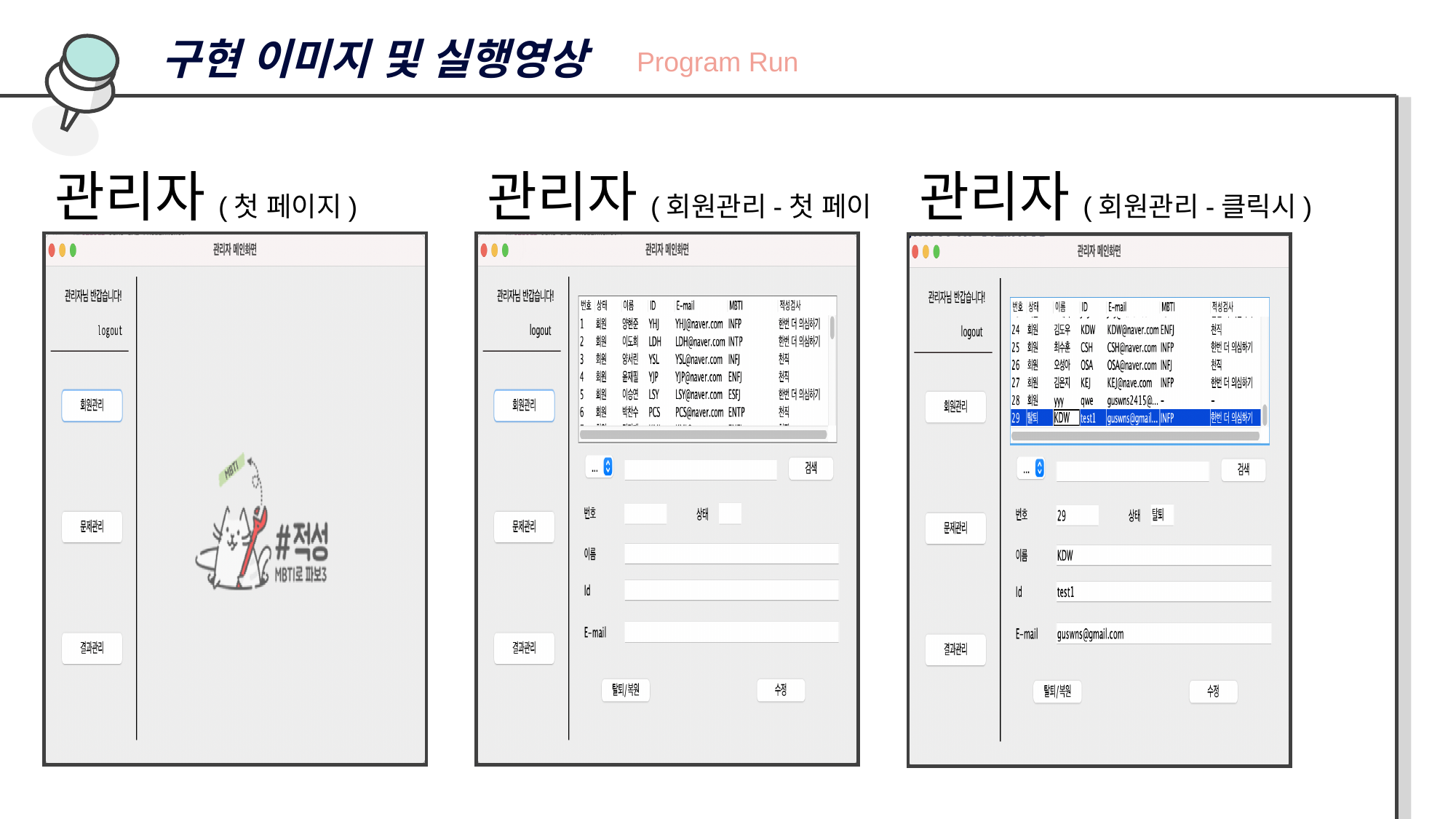

구현 이미지 및 실행영상

Program Run

관리자(첫 페이지)
관리자(회원관리-첫 페이지)
관리자(회원관리-클릭시)